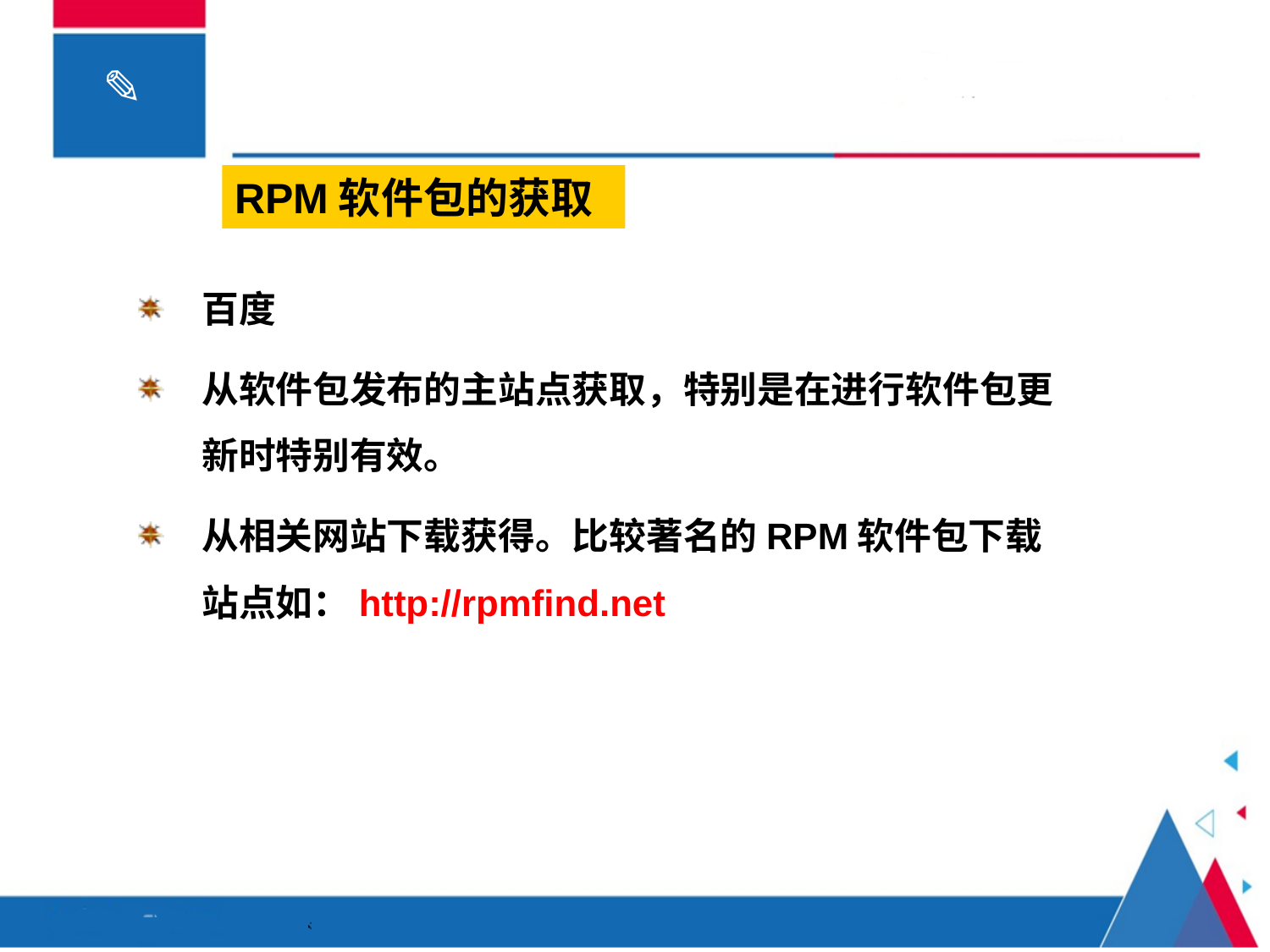

RPM软件包的获取
百度
从软件包发布的主站点获取，特别是在进行软件包更新时特别有效。
从相关网站下载获得。比较著名的RPM软件包下载站点如：http://rpmfind.net